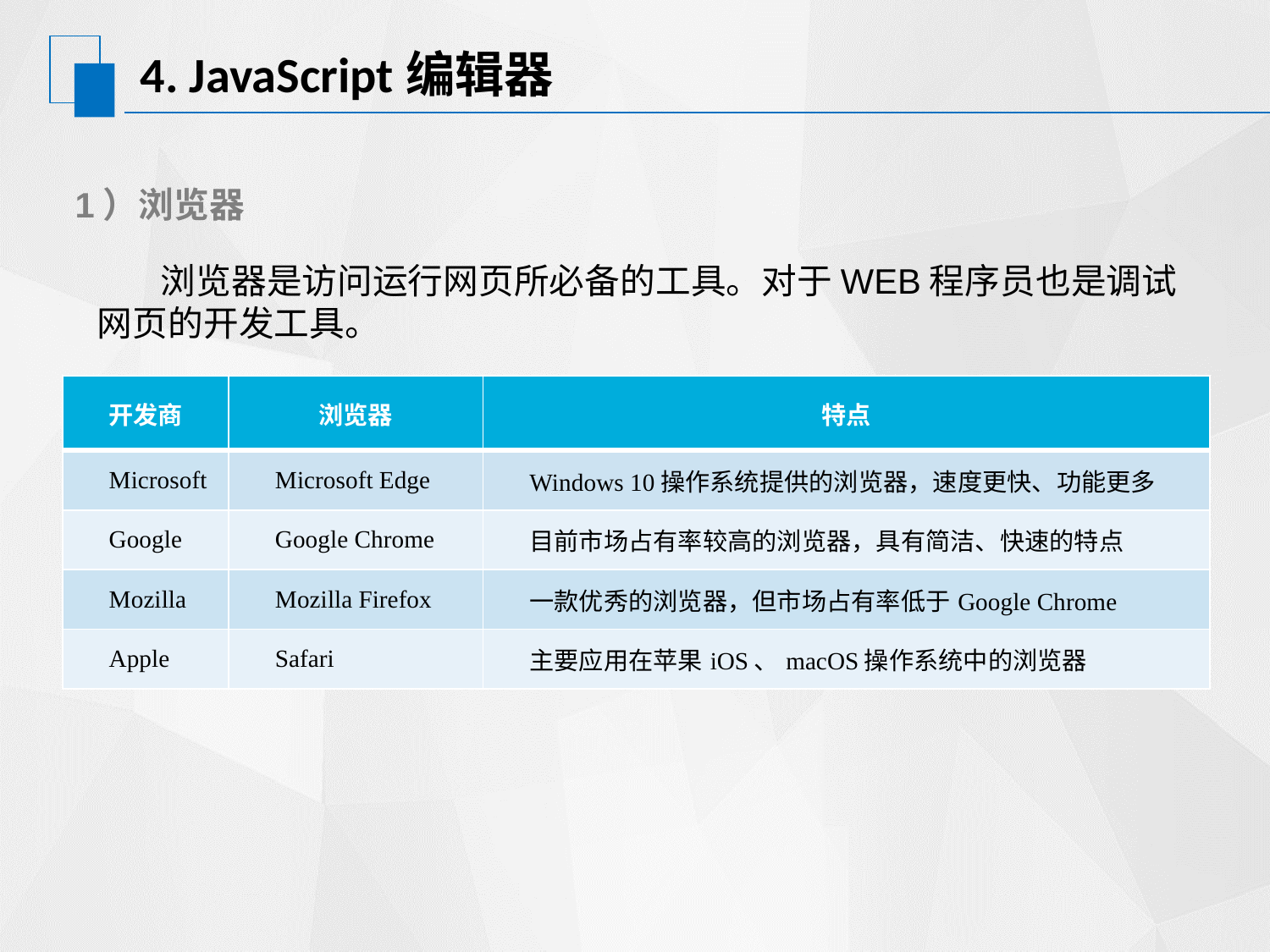

# 4. JavaScript编辑器
1）浏览器
       浏览器是访问运行网页所必备的工具。对于WEB程序员也是调试网页的开发工具。
| 开发商 | 浏览器 | 特点 |
| --- | --- | --- |
| Microsoft | Microsoft Edge | Windows 10操作系统提供的浏览器，速度更快、功能更多 |
| Google | Google Chrome | 目前市场占有率较高的浏览器，具有简洁、快速的特点 |
| Mozilla | Mozilla Firefox | 一款优秀的浏览器，但市场占有率低于Google Chrome |
| Apple | Safari | 主要应用在苹果iOS、macOS操作系统中的浏览器 |